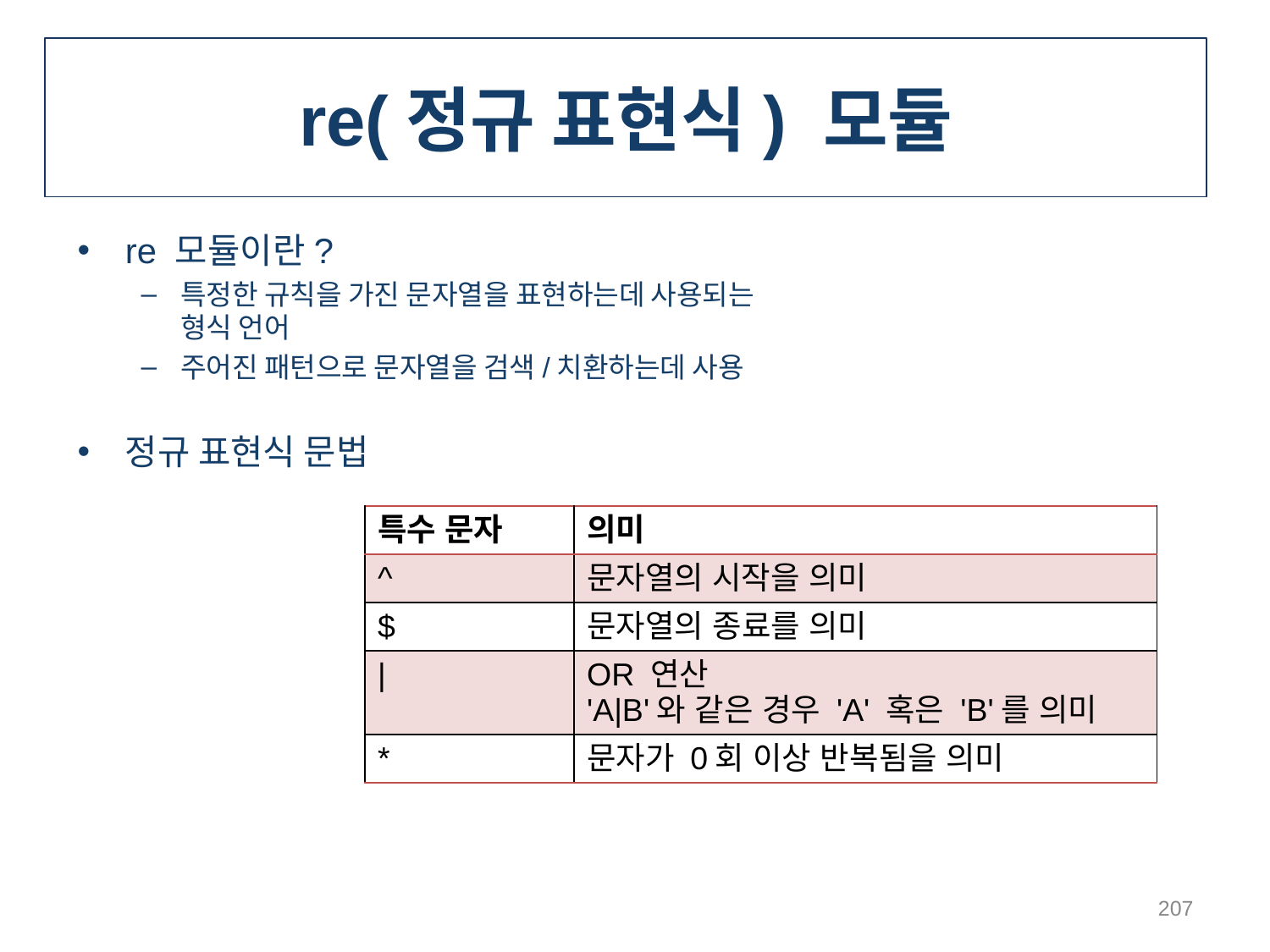

# re(정규 표현식) 모듈
re 모듈이란?
특정한 규칙을 가진 문자열을 표현하는데 사용되는
형식 언어
주어진 패턴으로 문자열을 검색/치환하는데 사용

정규 표현식 문법

| 특수 문자 | 의미 |
| --- | --- |
| ^ | 문자열의 시작을 의미 |
| $ | 문자열의 종료를 의미 |
| | | OR 연산 'A|B'와 같은 경우 'A' 혹은 'B'를 의미 |
| \* | 문자가 0회 이상 반복됨을 의미 |
207